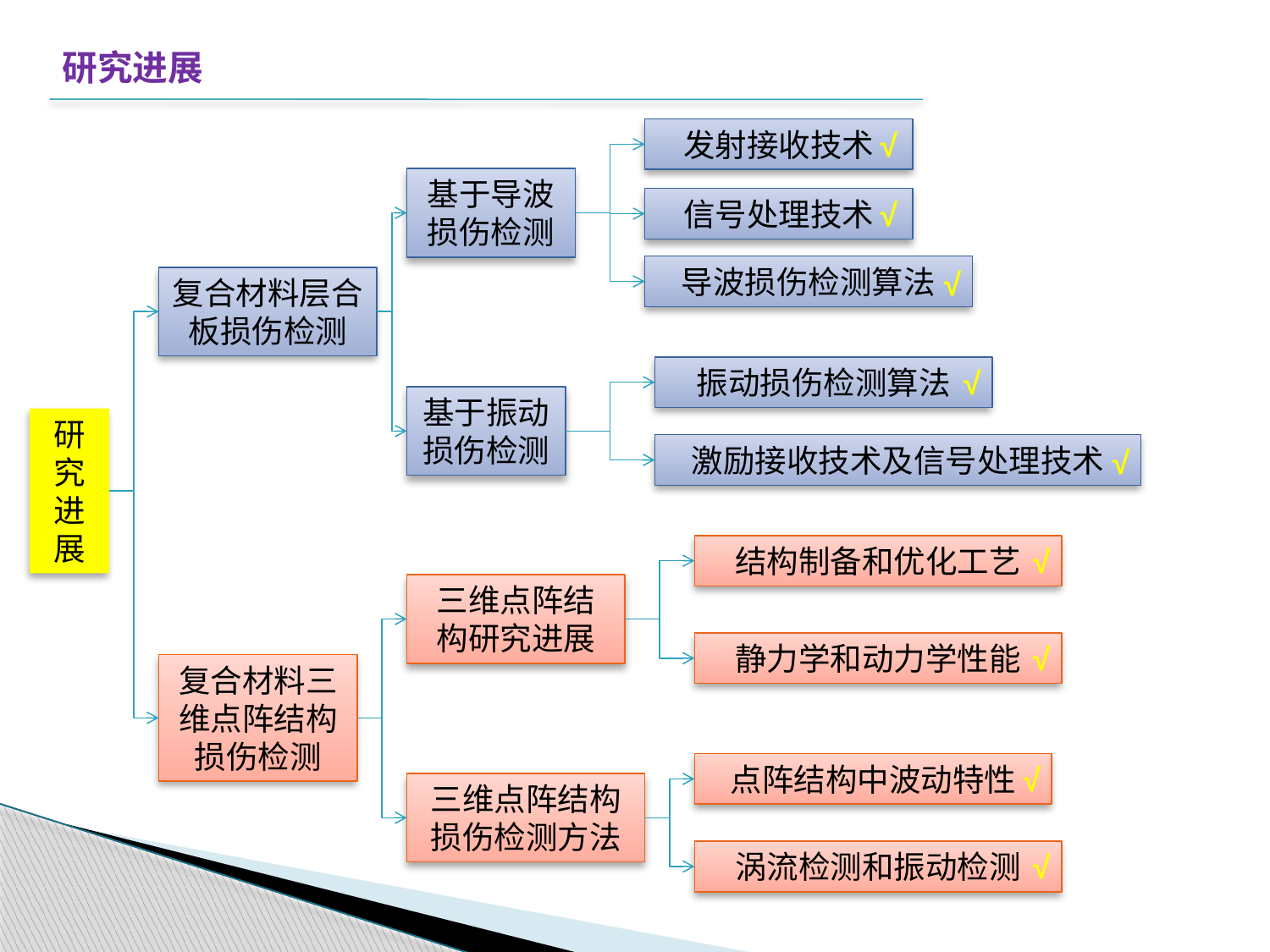

研究进展
发射接收技术
√
基于导波损伤检测
信号处理技术
√
导波损伤检测算法
√
复合材料层合板损伤检测
振动损伤检测算法
√
基于振动损伤检测
研
究
进
展
激励接收技术及信号处理技术
√
结构制备和优化工艺
√
三维点阵结
构研究进展
静力学和动力学性能
√
复合材料三维点阵结构损伤检测
点阵结构中波动特性
√
三维点阵结构损伤检测方法
涡流检测和振动检测
√